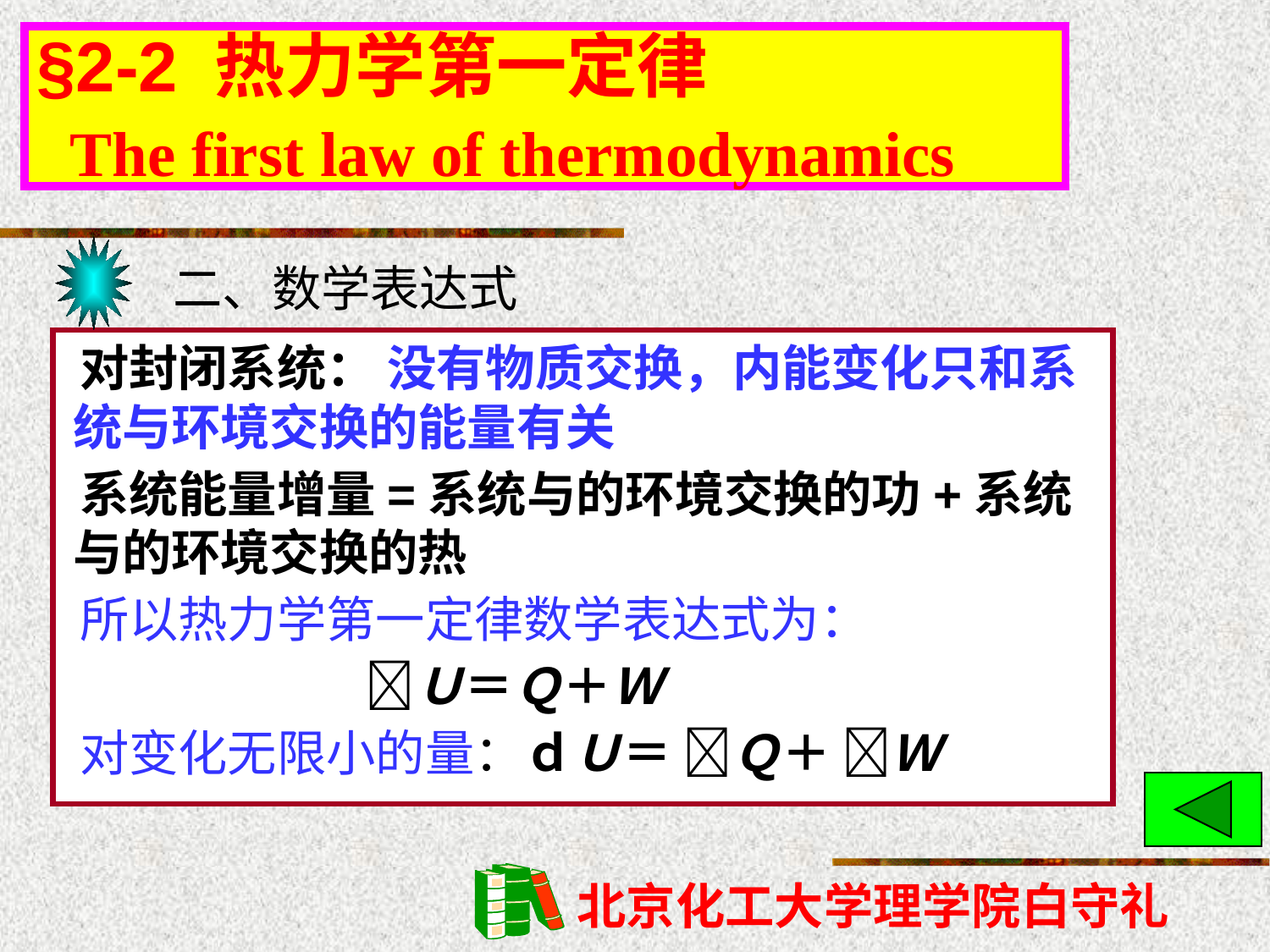

§2-2 热力学第一定律
 The first law of thermodynamics

二、数学表达式
对封闭系统： 没有物质交换，内能变化只和系统与环境交换的能量有关
系统能量增量=系统与的环境交换的功+系统与的环境交换的热
所以热力学第一定律数学表达式为：
　　                 ΔＵ＝Ｑ＋Ｗ
对变化无限小的量：ｄＵ＝ δＱ＋ δＷ